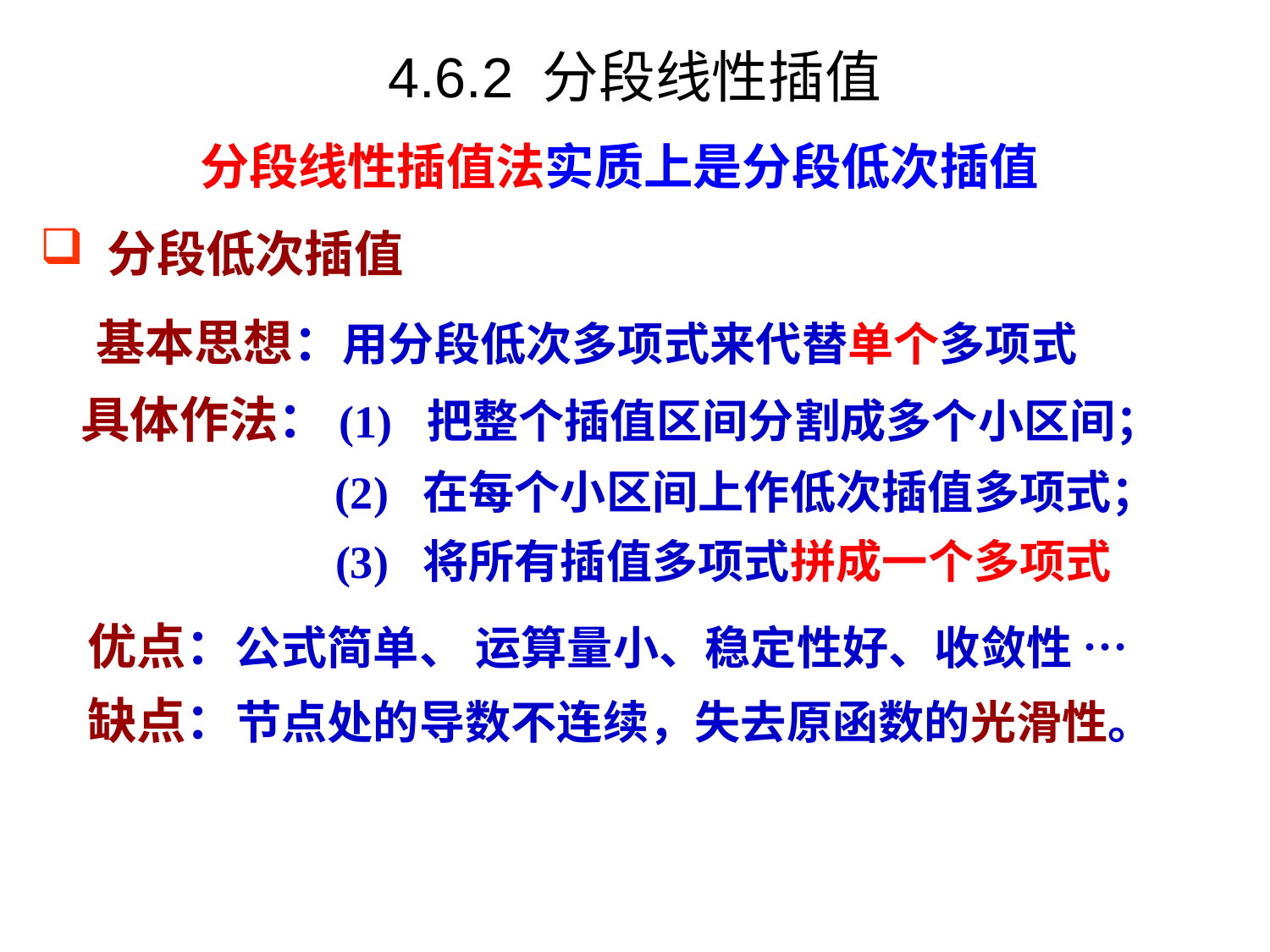

4.6.2 分段线性插值
分段线性插值法实质上是分段低次插值
 分段低次插值
基本思想：用分段低次多项式来代替单个多项式
具体作法：(1)  把整个插值区间分割成多个小区间；
(2)  在每个小区间上作低次插值多项式；
(3)  将所有插值多项式拼成一个多项式
优点：公式简单、 运算量小、稳定性好、收敛性 …
缺点：节点处的导数不连续，失去原函数的光滑性。